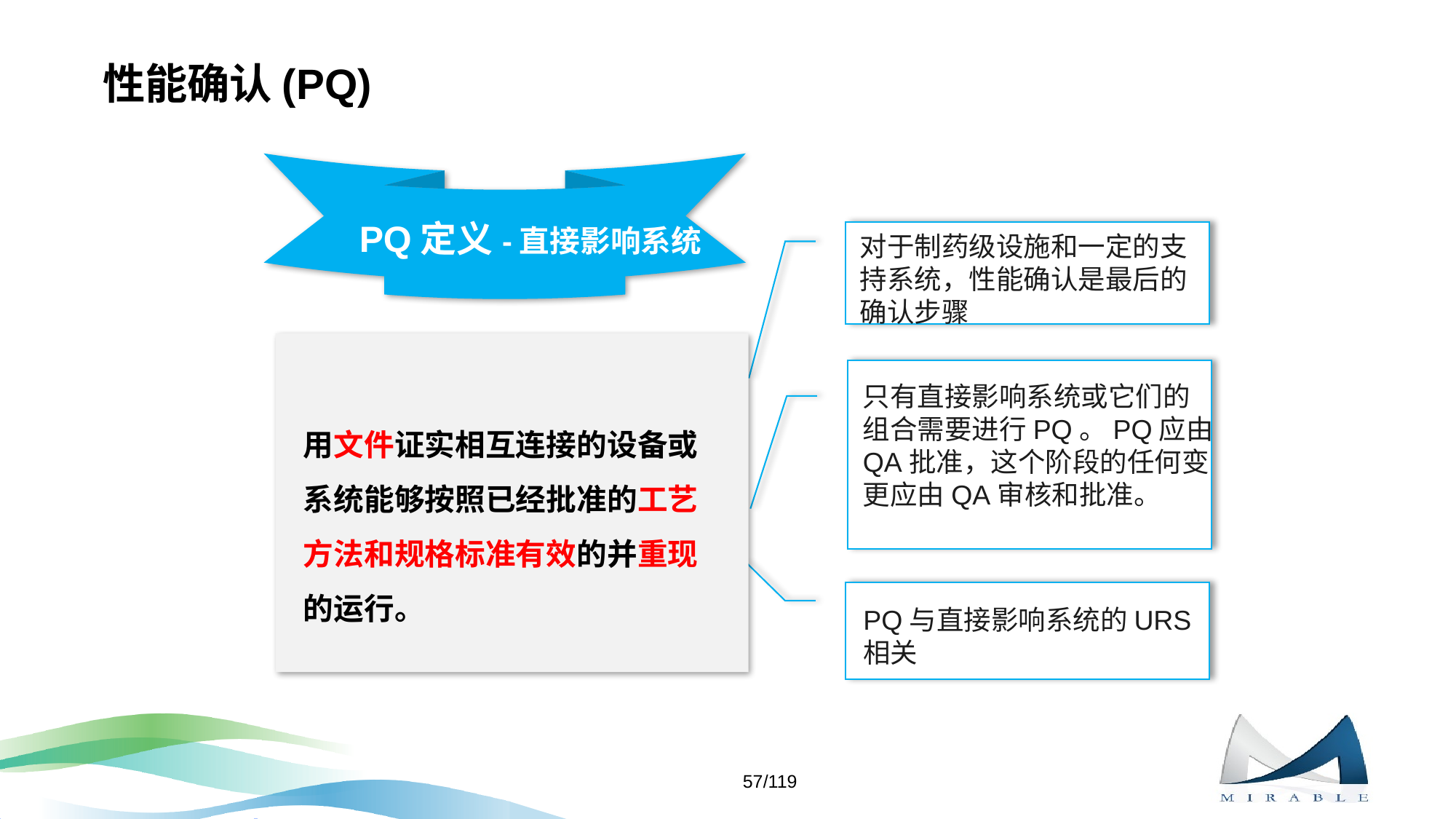

# 性能确认(PQ)

PQ定义-直接影响系统

对于制药级设施和一定的支持系统，性能确认是最后的确认步骤

只有直接影响系统或它们的组合需要进行PQ。PQ应由QA批准，这个阶段的任何变更应由QA审核和批准。
用文件证实相互连接的设备或系统能够按照已经批准的工艺方法和规格标准有效的并重现的运行。

PQ与直接影响系统的URS相关
57/119